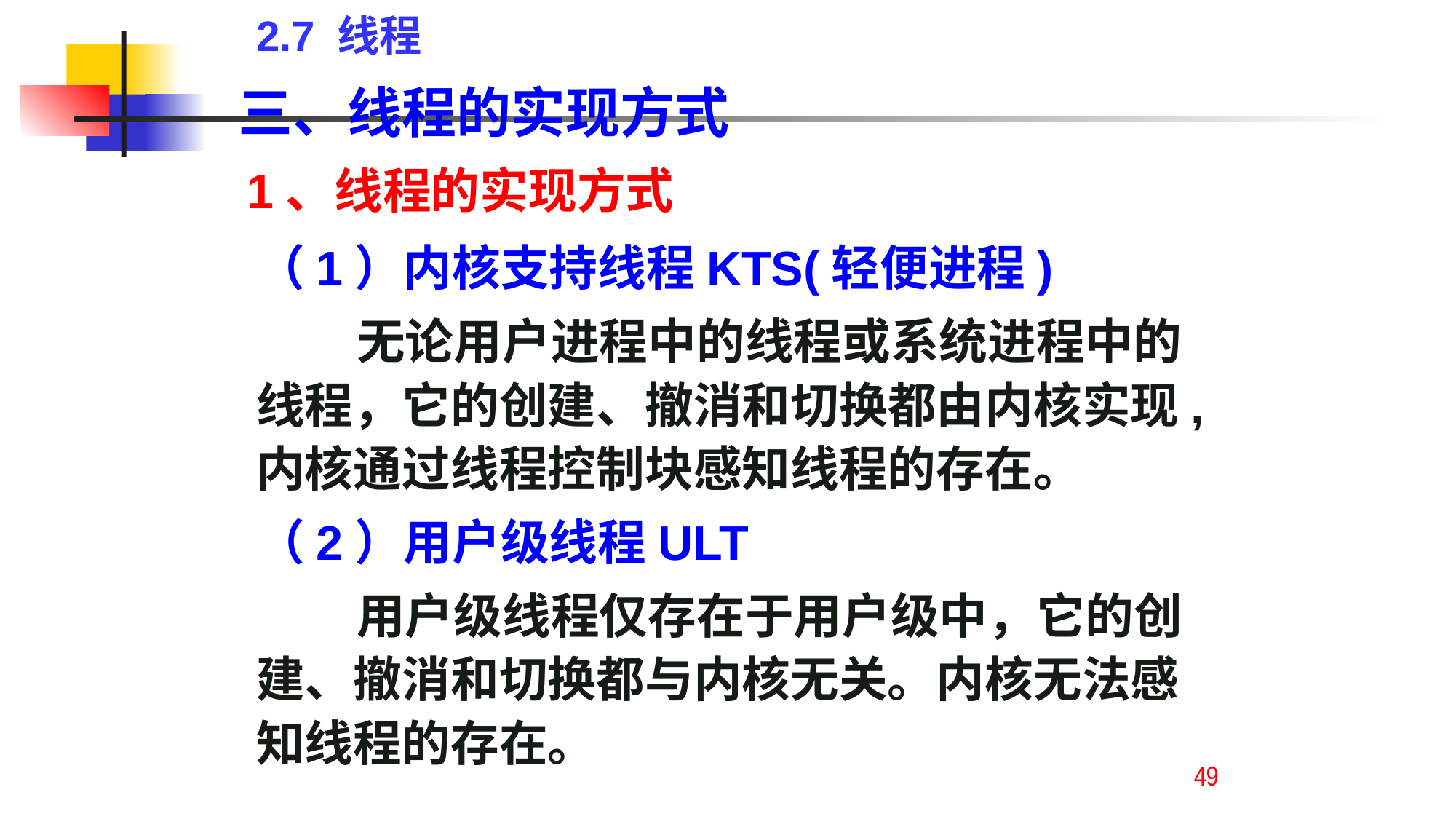

2.7 线程
三、线程的实现方式
1、线程的实现方式
（1）内核支持线程KTS(轻便进程)
        无论用户进程中的线程或系统进程中的线程，它的创建、撤消和切换都由内核实现,内核通过线程控制块感知线程的存在。
（2）用户级线程ULT
        用户级线程仅存在于用户级中，它的创建、撤消和切换都与内核无关。内核无法感知线程的存在。
49